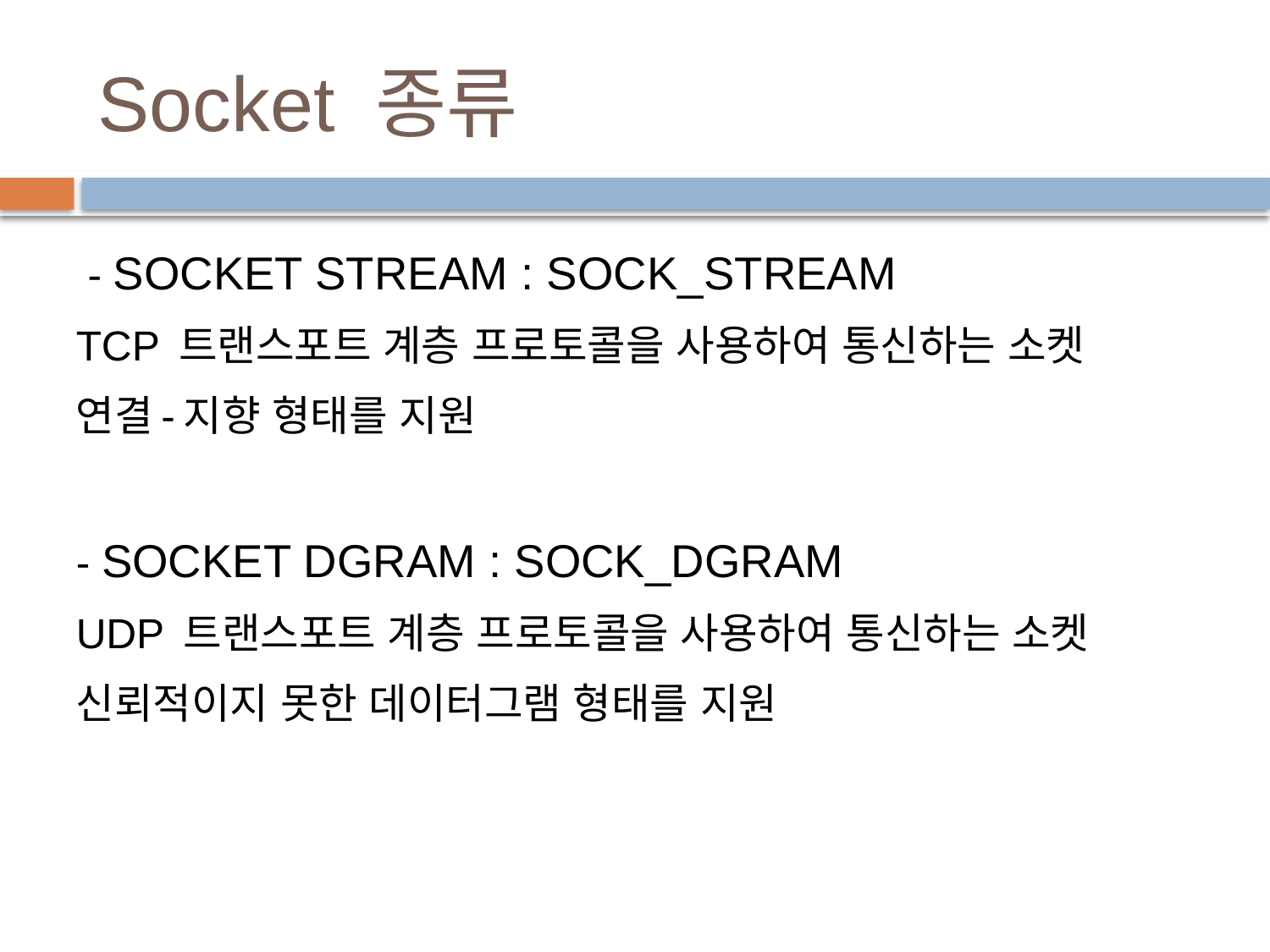

# Socket 종류
 - SOCKET STREAM : SOCK_STREAM
TCP 트랜스포트 계층 프로토콜을 사용하여 통신하는 소켓
연결-지향 형태를 지원

- SOCKET DGRAM : SOCK_DGRAM
UDP 트랜스포트 계층 프로토콜을 사용하여 통신하는 소켓
신뢰적이지 못한 데이터그램 형태를 지원